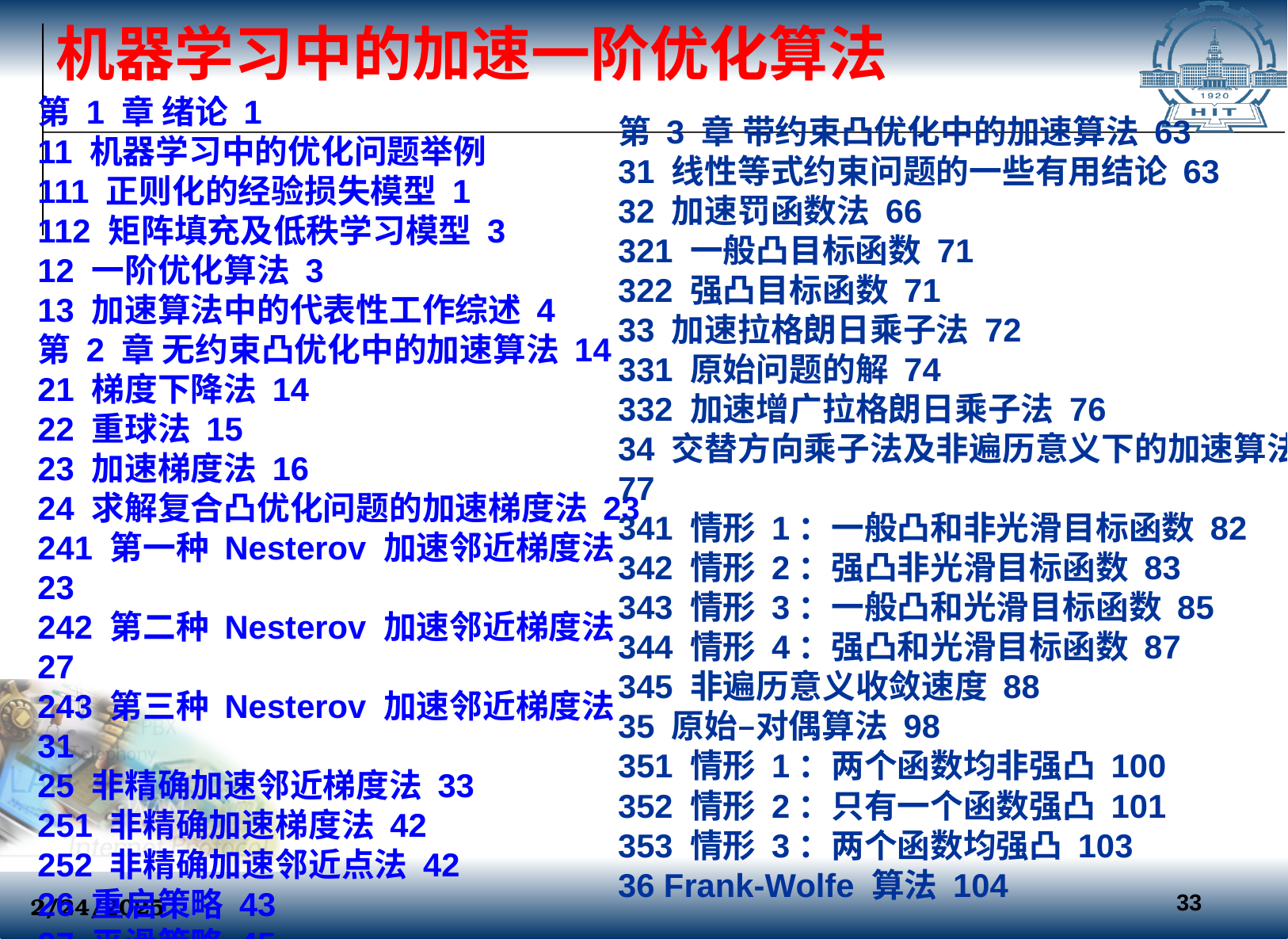

# 机器学习中的加速一阶优化算法
第 1 章 绪论 1
11 机器学习中的优化问题举例
111 正则化的经验损失模型 1
112 矩阵填充及低秩学习模型 3
12 一阶优化算法 3
13 加速算法中的代表性工作综述 4
第 2 章 无约束凸优化中的加速算法 14
21 梯度下降法 14
22 重球法 15
23 加速梯度法 16
24 求解复合凸优化问题的加速梯度法 23
241 第一种 Nesterov 加速邻近梯度法 23
242 第二种 Nesterov 加速邻近梯度法 27
243 第三种 Nesterov 加速邻近梯度法 31
25 非精确加速邻近梯度法 33
251 非精确加速梯度法 42
252 非精确加速邻近点法 42
26 重启策略 43
27 平滑策略 45
28 高阶加速方法 50
29 从变分的角度解释加速现象 55
第 3 章 带约束凸优化中的加速算法 63
31 线性等式约束问题的一些有用结论 63
32 加速罚函数法 66
321 一般凸目标函数 71
322 强凸目标函数 71
33 加速拉格朗日乘子法 72
331 原始问题的解 74
332 加速增广拉格朗日乘子法 76
34 交替方向乘子法及非遍历意义下的加速算法 77
341 情形 1：一般凸和非光滑目标函数 82
342 情形 2：强凸非光滑目标函数 83
343 情形 3：一般凸和光滑目标函数 85
344 情形 4：强凸和光滑目标函数 87
345 非遍历意义收敛速度 88
35 原始–对偶算法 98
351 情形 1：两个函数均非强凸 100
352 情形 2：只有一个函数强凸 101
353 情形 3：两个函数均强凸 103
36 Frank-Wolfe 算法 104